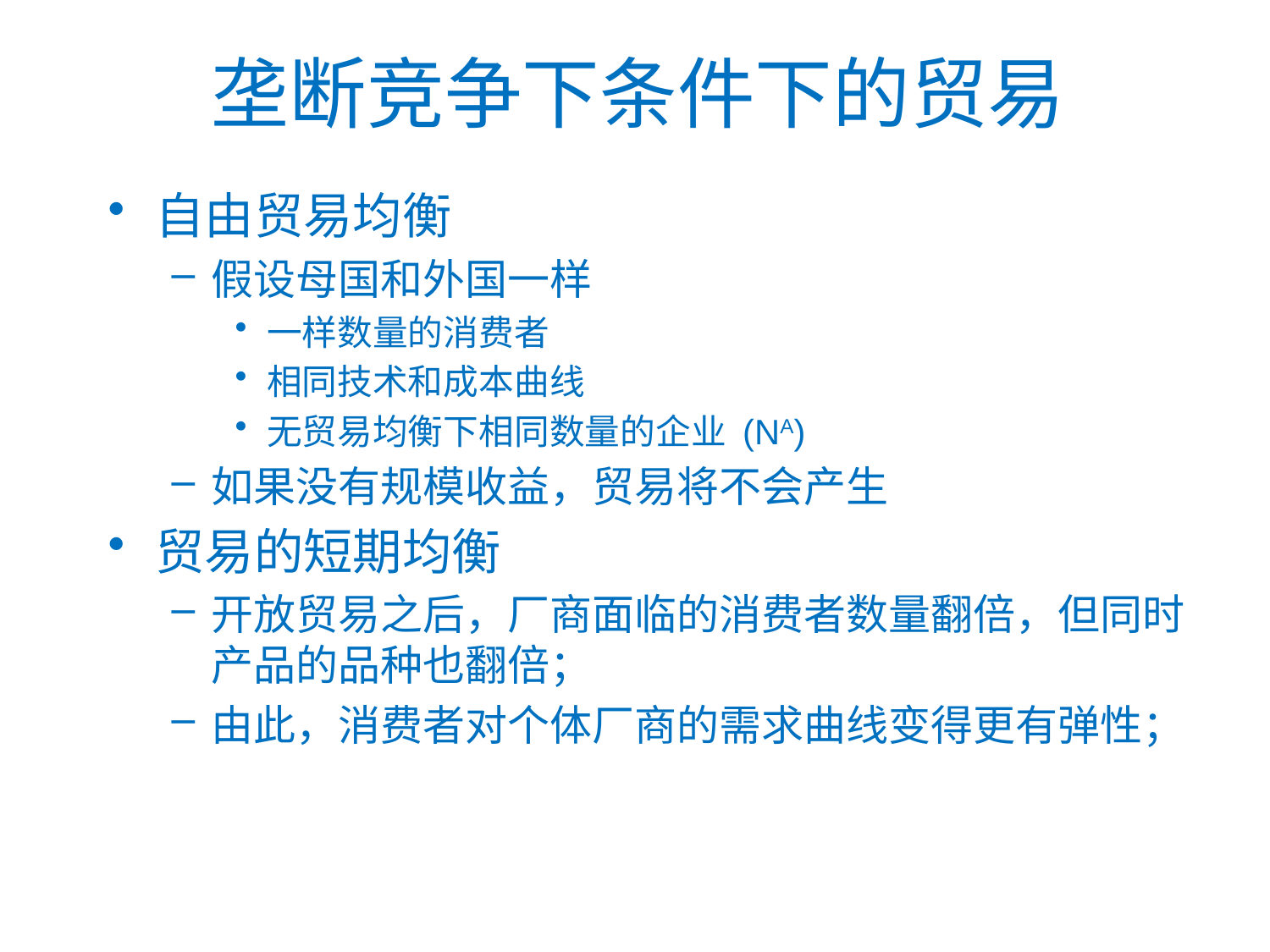

# 垄断竞争下条件下的贸易
自由贸易均衡
假设母国和外国一样
一样数量的消费者
相同技术和成本曲线
无贸易均衡下相同数量的企业 (NA)
如果没有规模收益，贸易将不会产生
贸易的短期均衡
开放贸易之后，厂商面临的消费者数量翻倍，但同时产品的品种也翻倍；
由此，消费者对个体厂商的需求曲线变得更有弹性；